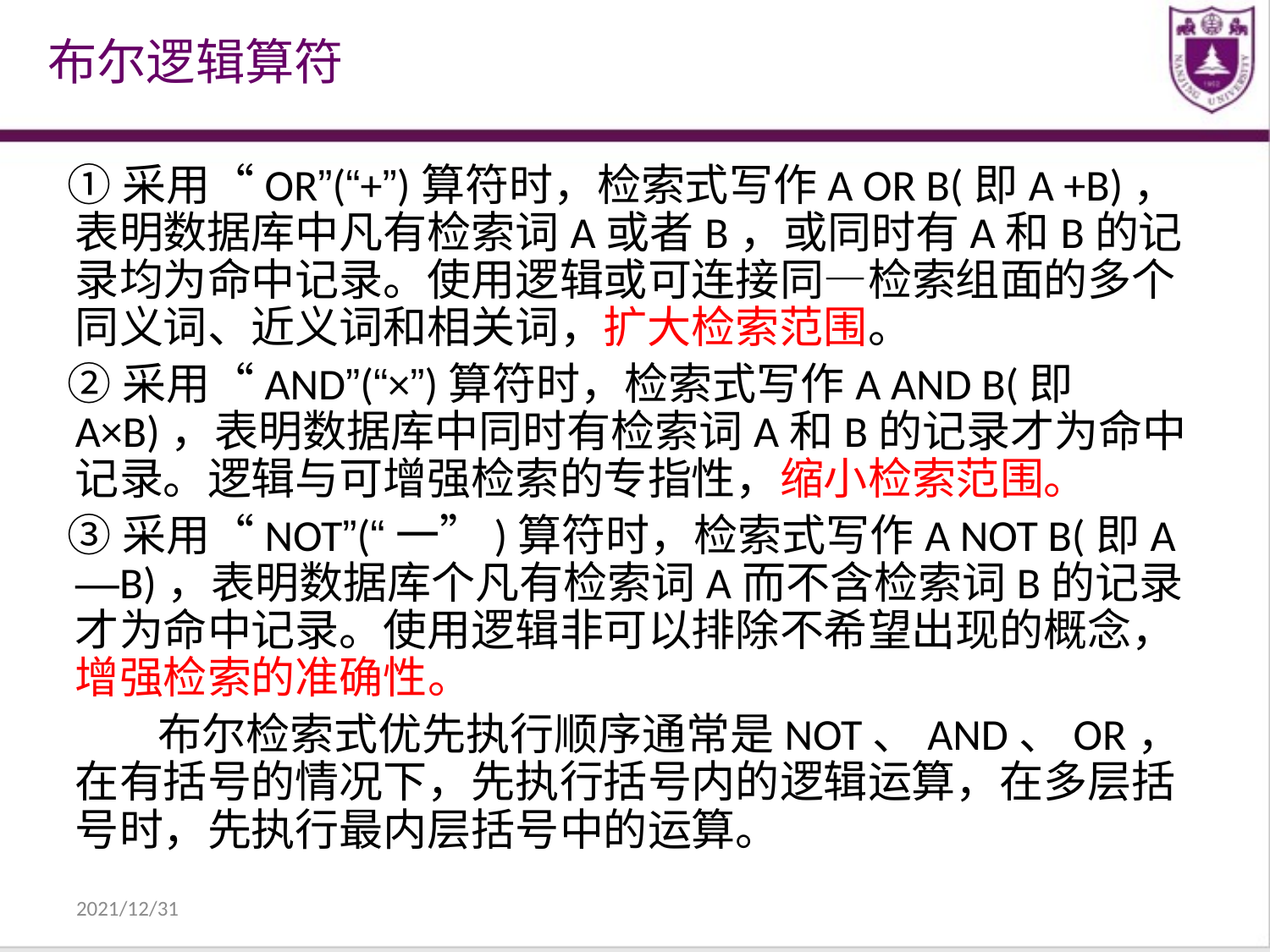

布尔逻辑算符
    ①采用“OR”(“+”)算符时，检索式写作A OR B(即A +B)，表明数据库中凡有检索词A或者B，或同时有A和B的记录均为命中记录。使用逻辑或可连接同—检索组面的多个同义词、近义词和相关词，扩大检索范围。
    ②采用“AND”(“×”)算符时，检索式写作A AND B(即A×B)，表明数据库中同时有检索词A和B的记录才为命中记录。逻辑与可增强检索的专指性，缩小检索范围。
    ③采用“NOT”(“一”)算符时，检索式写作A NOT B(即A—B)，表明数据库个凡有检索词A而不含检索词B的记录才为命中记录。使用逻辑非可以排除不希望出现的概念，增强检索的准确性。
            布尔检索式优先执行顺序通常是NOT、AND、OR，在有括号的情况下，先执行括号内的逻辑运算，在多层括号时，先执行最内层括号中的运算。
2021/12/31